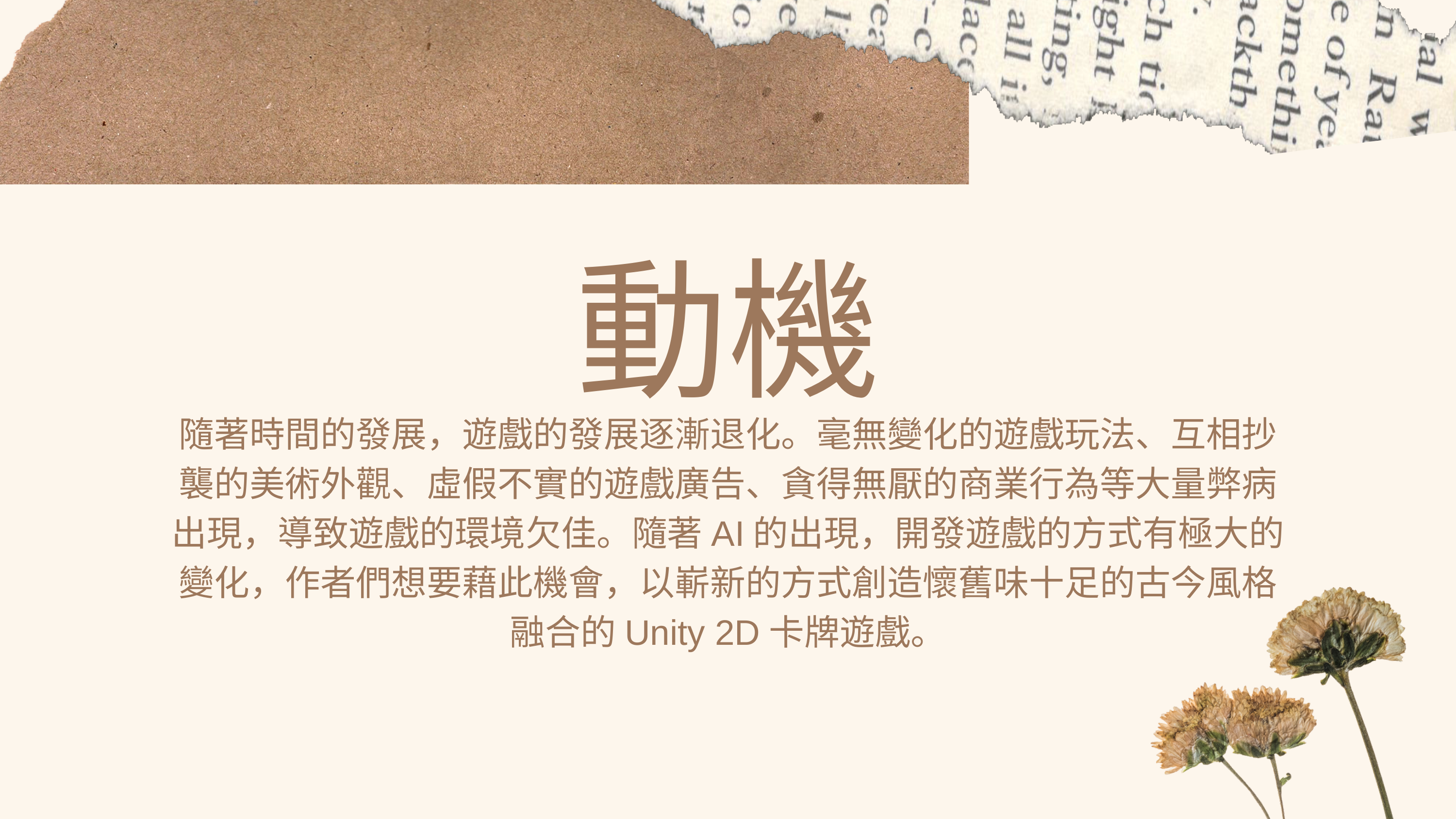

動機
隨著時間的發展，遊戲的發展逐漸退化。毫無變化的遊戲玩法、互相抄襲的美術外觀、虛假不實的遊戲廣告、貪得無厭的商業行為等大量弊病出現，導致遊戲的環境欠佳。隨著AI的出現，開發遊戲的方式有極大的變化，作者們想要藉此機會，以嶄新的方式創造懷舊味十足的古今風格融合的Unity 2D卡牌遊戲。